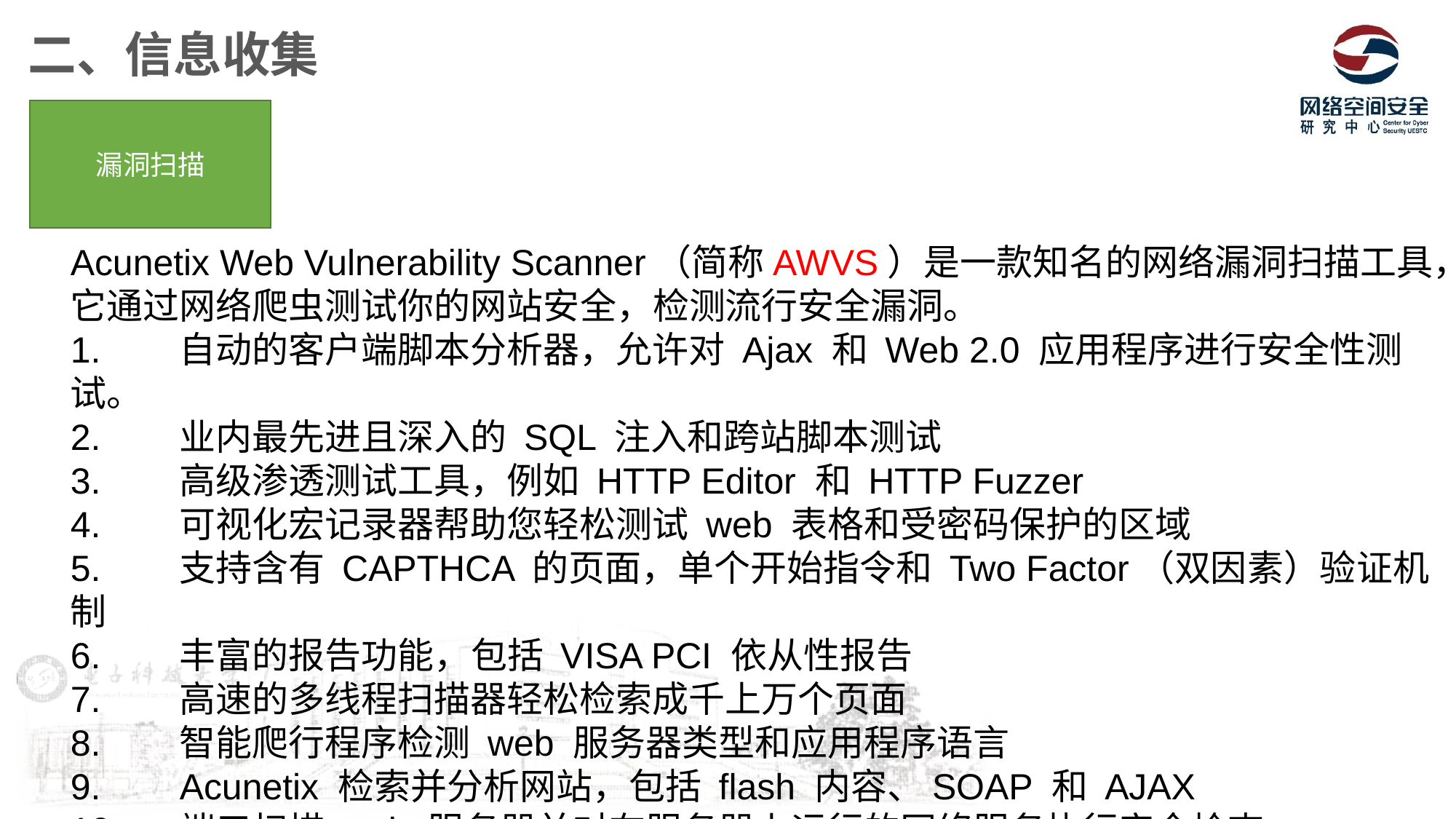

二、信息收集
漏洞扫描

Acunetix Web Vulnerability Scanner（简称AWVS）是一款知名的网络漏洞扫描工具，它通过网络爬虫测试你的网站安全，检测流行安全漏洞。
1.	自动的客户端脚本分析器，允许对 Ajax 和 Web 2.0 应用程序进行安全性测试。
2.	业内最先进且深入的 SQL 注入和跨站脚本测试
3.	高级渗透测试工具，例如 HTTP Editor 和 HTTP Fuzzer
4.	可视化宏记录器帮助您轻松测试 web 表格和受密码保护的区域
5.	支持含有 CAPTHCA 的页面，单个开始指令和 Two Factor（双因素）验证机制
6.	丰富的报告功能，包括 VISA PCI 依从性报告
7.	高速的多线程扫描器轻松检索成千上万个页面
8.	智能爬行程序检测 web 服务器类型和应用程序语言
9.	Acunetix 检索并分析网站，包括 flash 内容、SOAP 和 AJAX
10.	端口扫描 web 服务器并对在服务器上运行的网络服务执行安全检查
11.	可导出网站漏洞文件